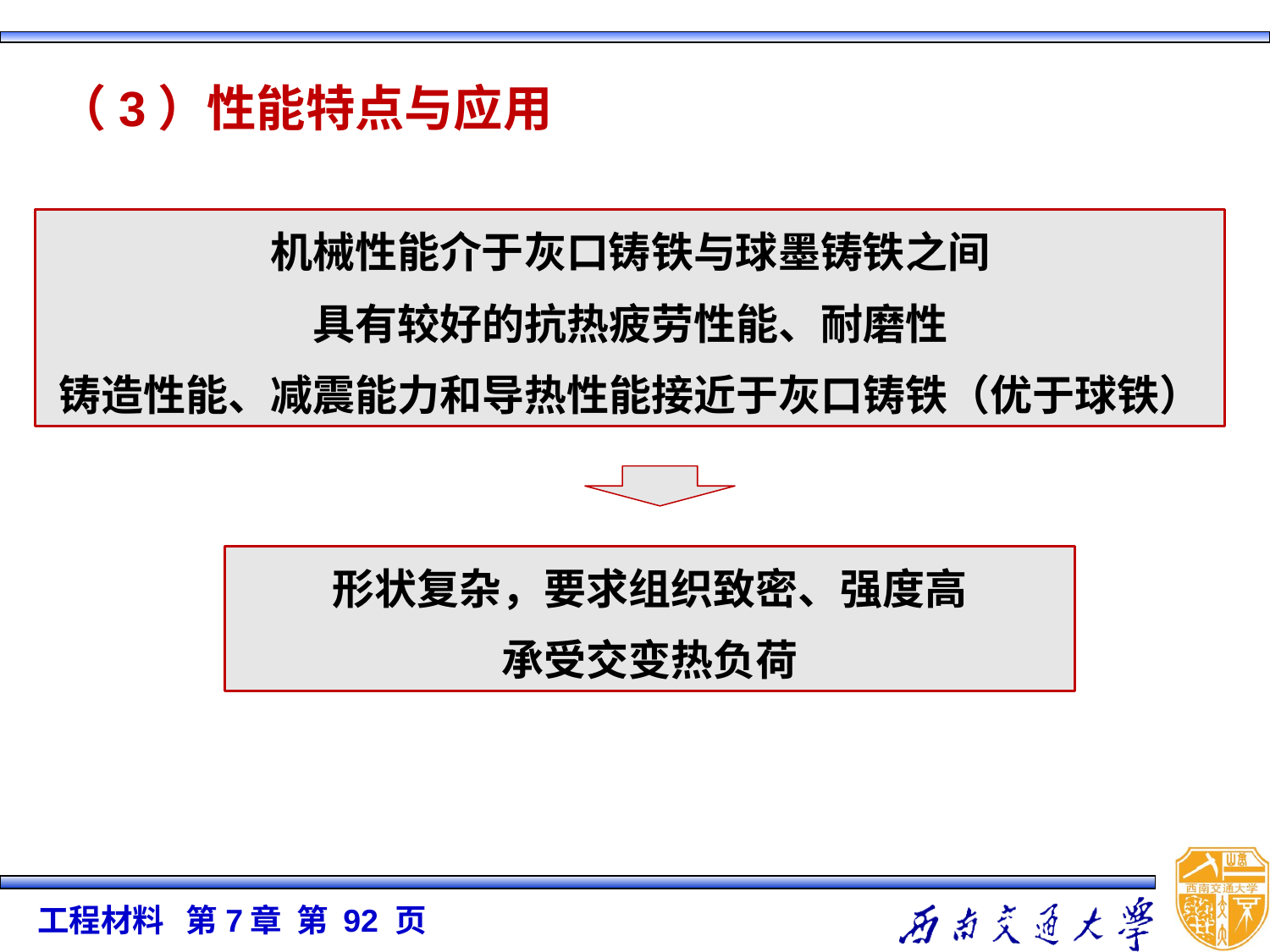

（3）性能特点与应用
机械性能介于灰口铸铁与球墨铸铁之间
具有较好的抗热疲劳性能、耐磨性
铸造性能、减震能力和导热性能接近于灰口铸铁（优于球铁）

形状复杂，要求组织致密、强度高
承受交变热负荷